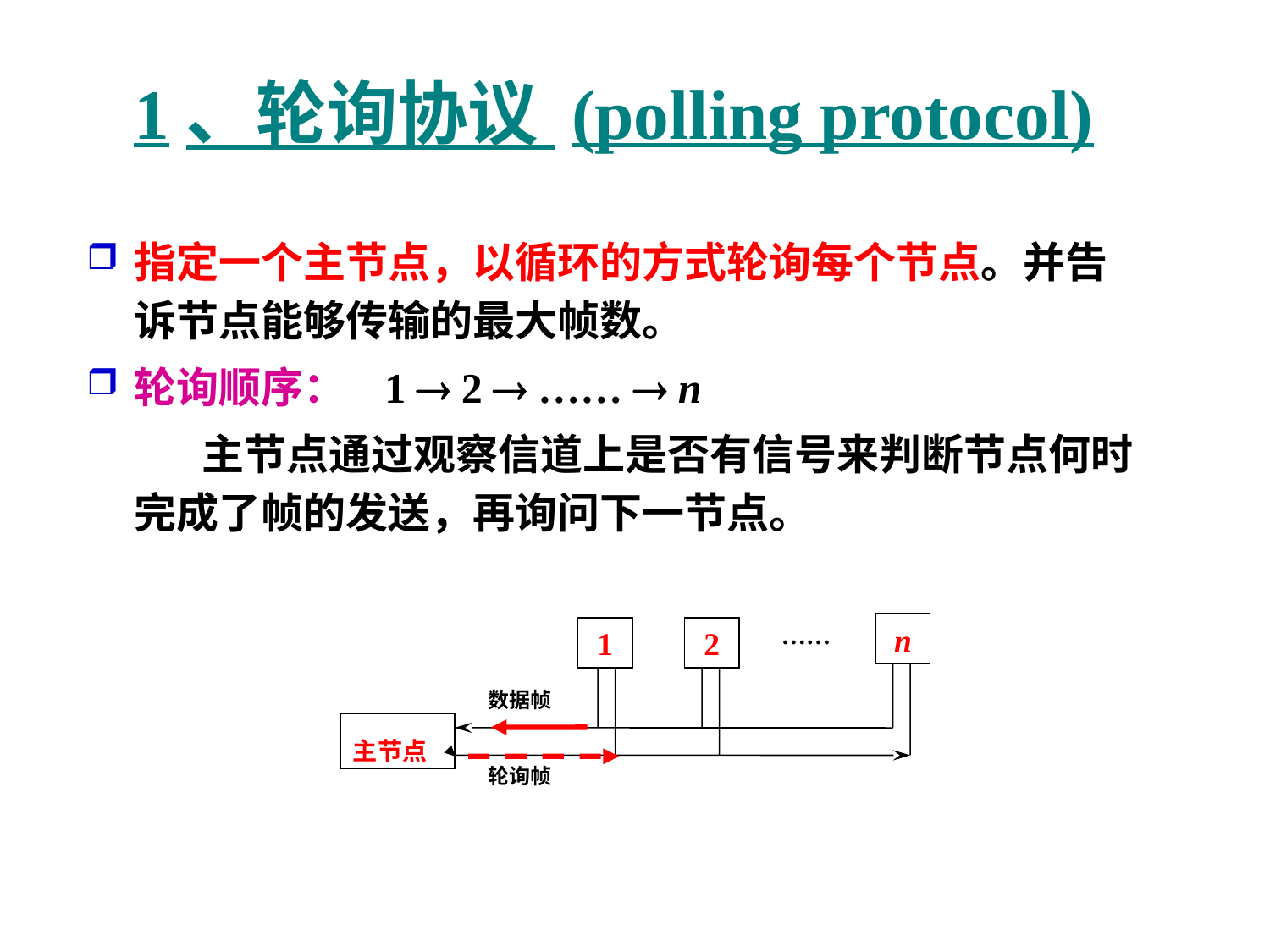

# 1、轮询协议 (polling protocol)
指定一个主节点，以循环的方式轮询每个节点。并告诉节点能够传输的最大帧数。
轮询顺序：   1 → 2 → …… → n
           主节点通过观察信道上是否有信号来判断节点何时完成了帧的发送，再询问下一节点。
……
n
1
2

数据帧

主节点

轮询帧

78